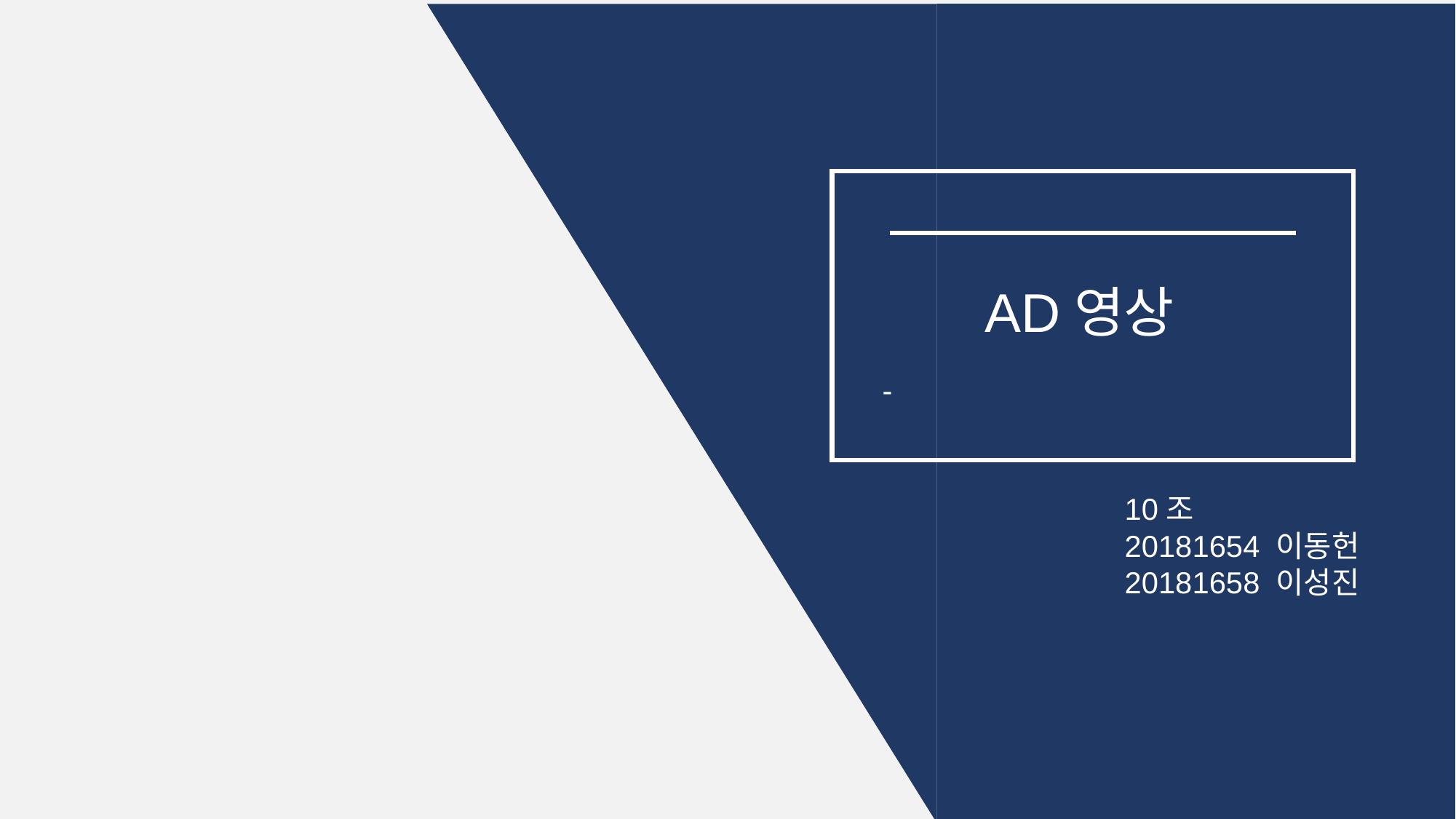

AD영상
-
10조
20181654 이동헌
20181658 이성진